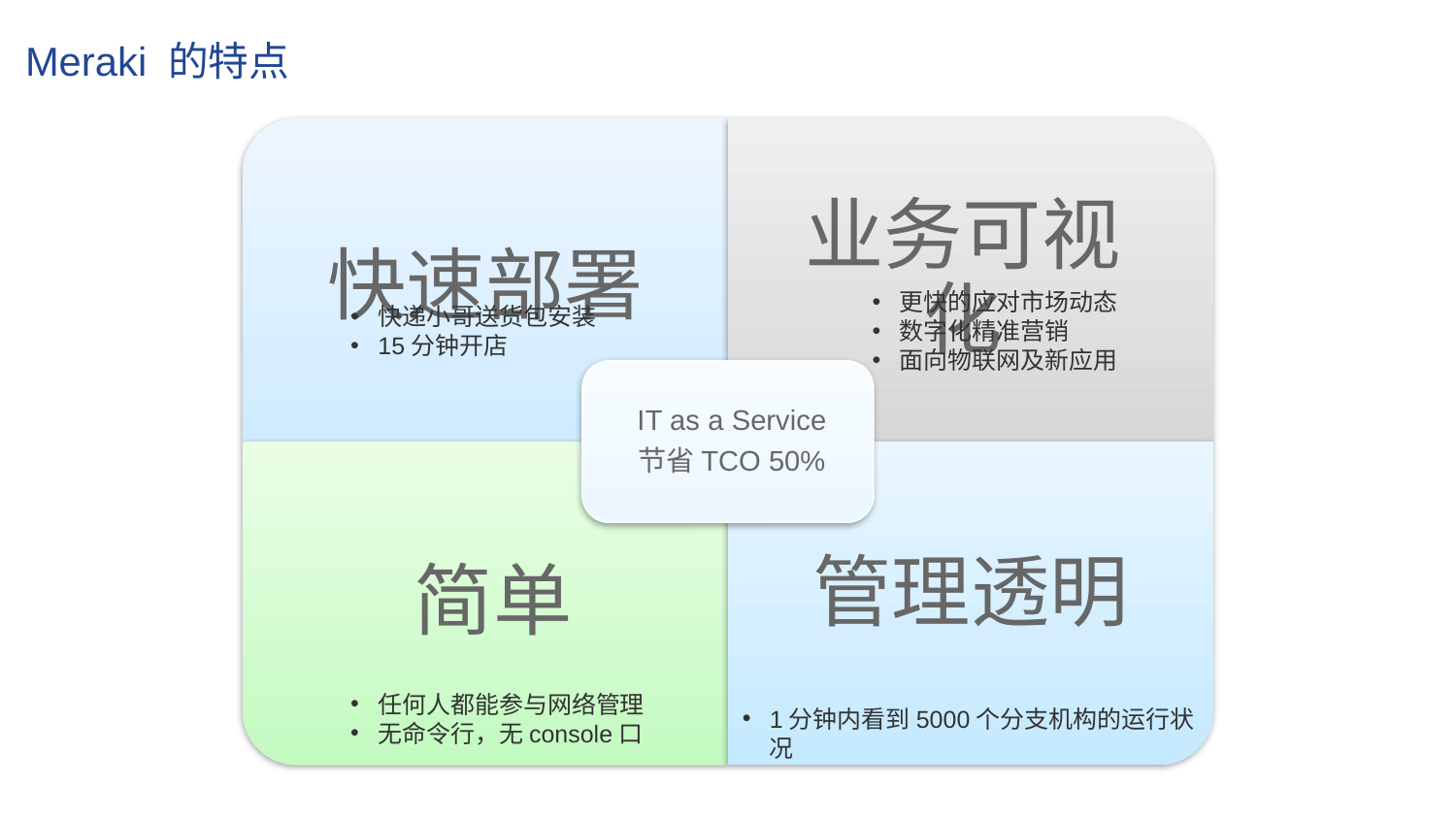

# Meraki 的特点
快速部署
业务可视化
简单
管理透明
IT as a Service
节省TCO 50%
更快的应对市场动态
数字化精准营销
面向物联网及新应用
快递小哥送货包安装
15分钟开店
任何人都能参与网络管理
无命令行，无console口
1分钟内看到5000个分支机构的运行状况